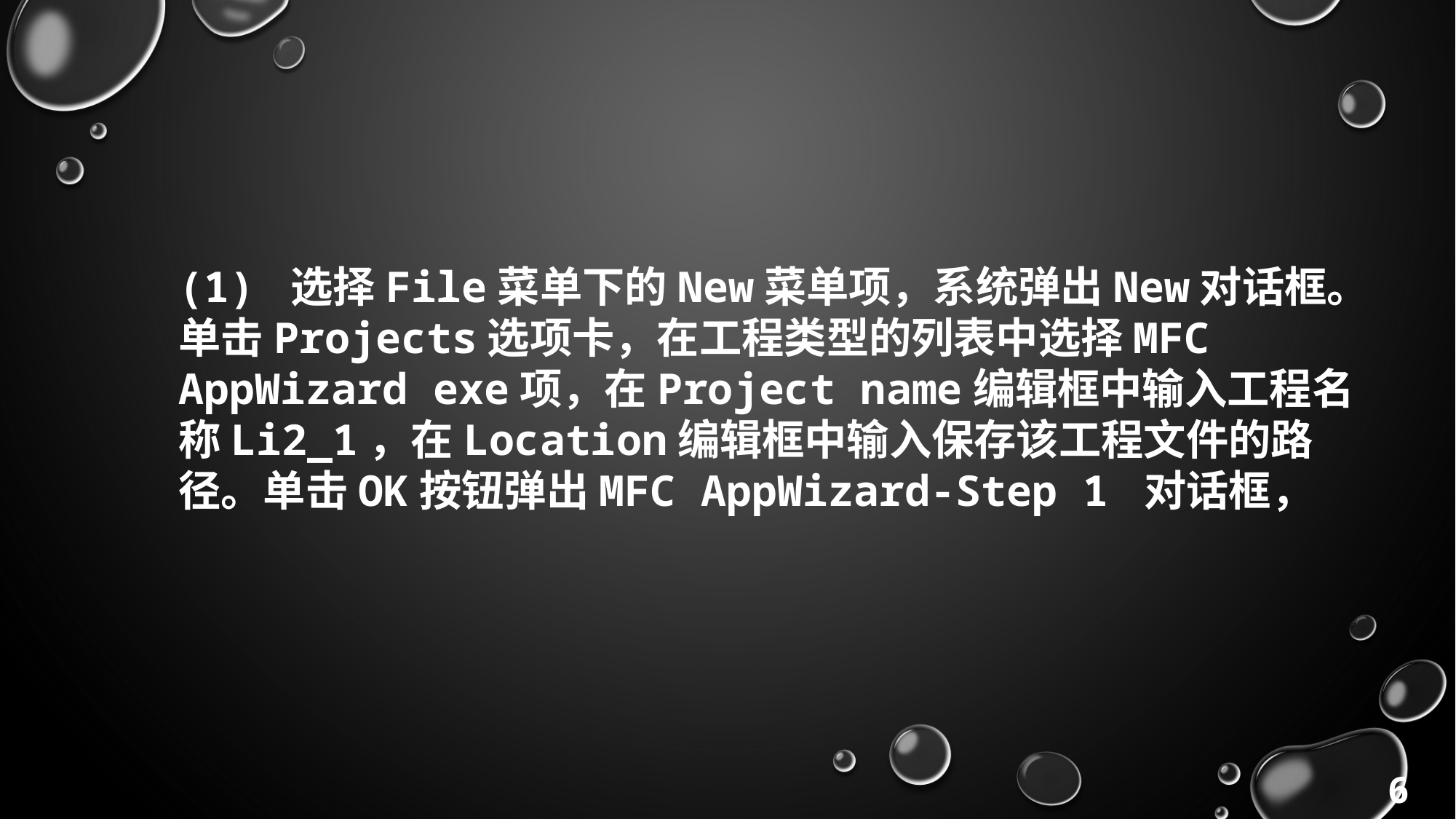

(1) 选择File菜单下的New菜单项，系统弹出New对话框。
单击Projects选项卡，在工程类型的列表中选择MFC AppWizard exe项，在Project name编辑框中输入工程名称Li2_1，在Location编辑框中输入保存该工程文件的路径。单击OK按钮弹出MFC AppWizard-Step 1 对话框，
6